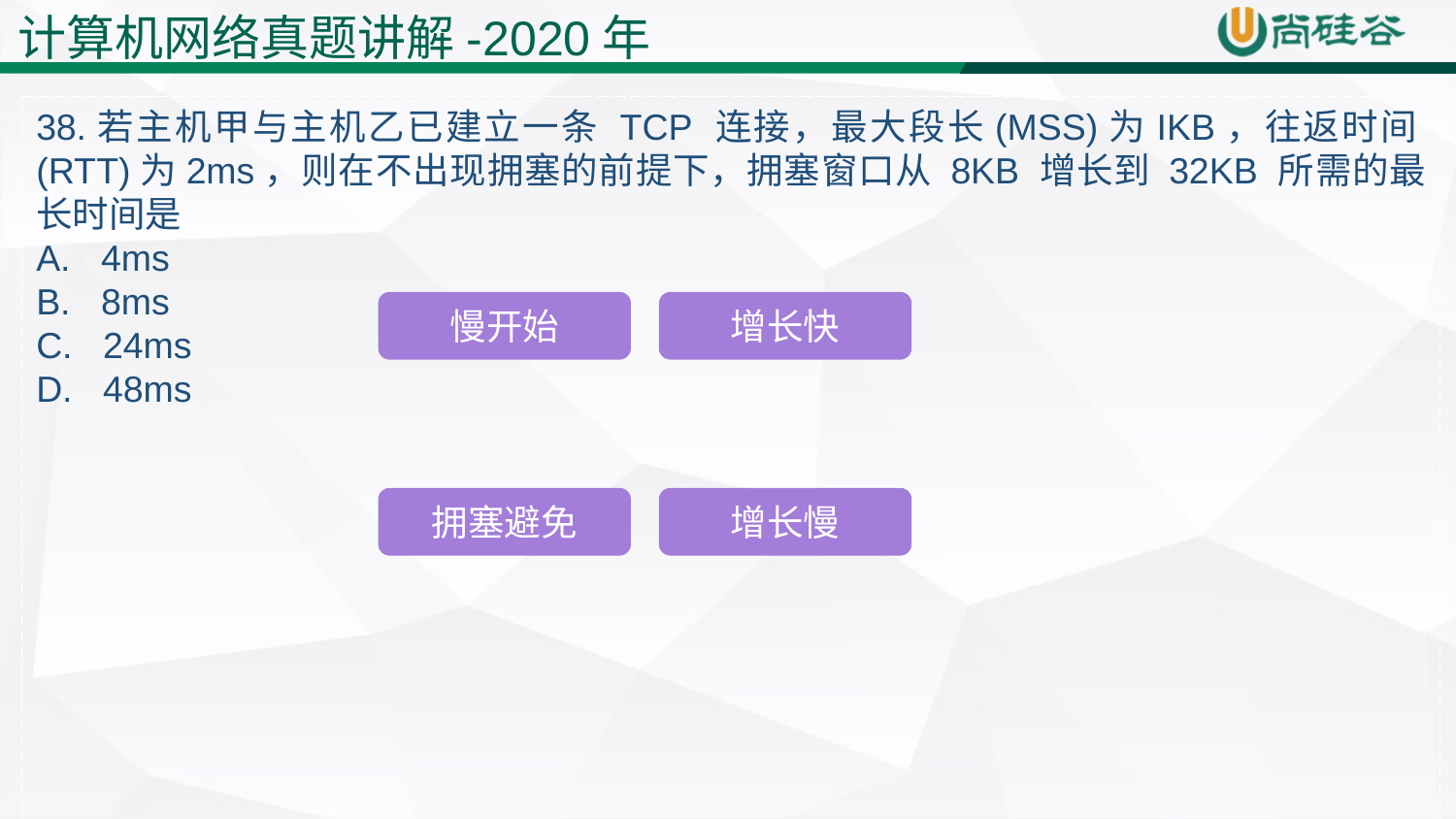

计算机网络真题讲解-2020年

38.若主机甲与主机乙已建立一条 TCP 连接，最大段长(MSS)为IKB，往返时间(RTT)为2ms，则在不出现拥塞的前提下，拥塞窗口从 8KB 增长到 32KB 所需的最长时间是
A.   4ms
B.   8ms
C.   24ms
D.   48ms

慢开始
增长快
拥塞避免
增长慢